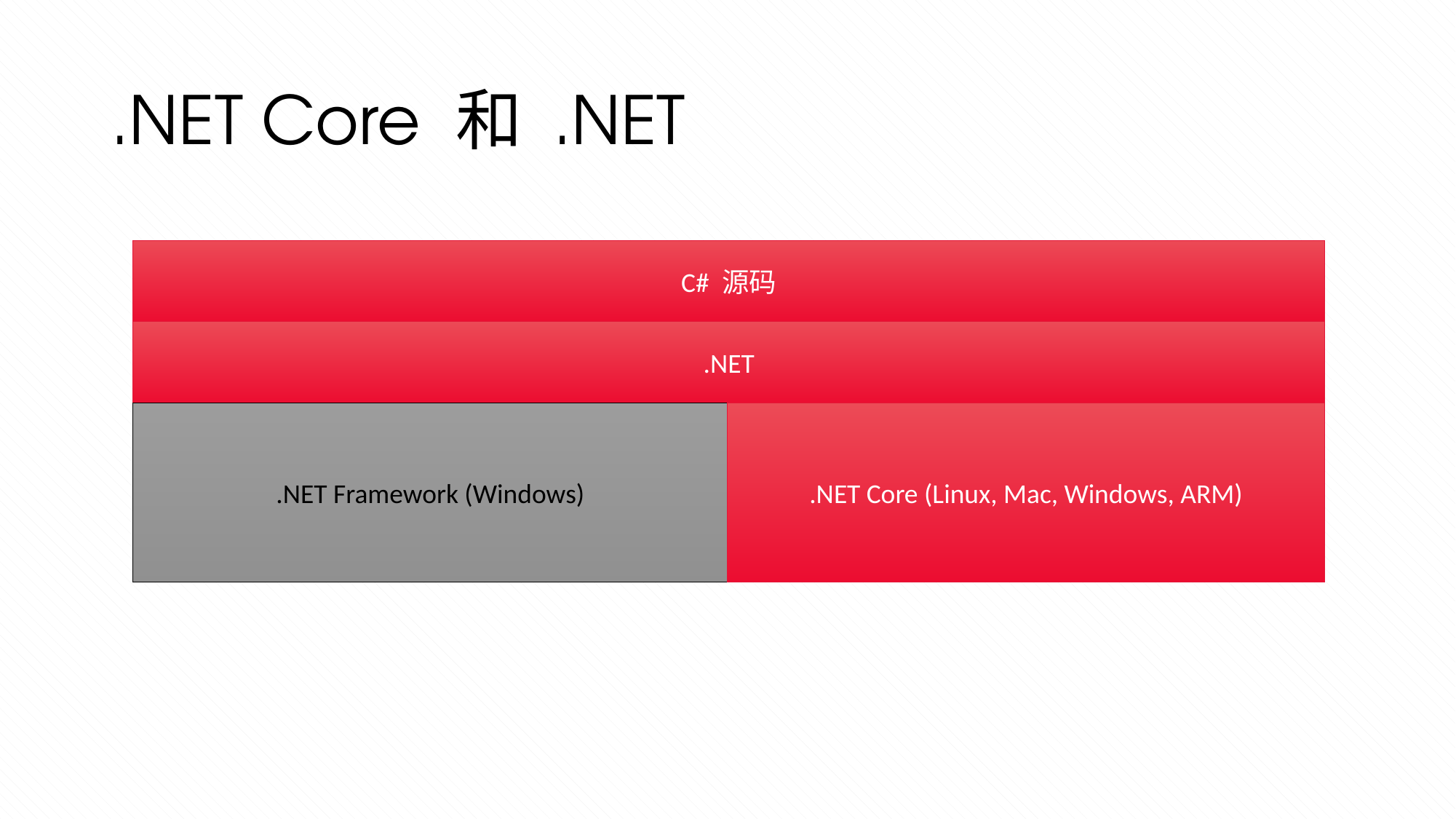

# .NET Core 和 .NET

C# 源码
.NET
.NET Framework (Windows)
.NET Core (Linux, Mac, Windows, ARM)